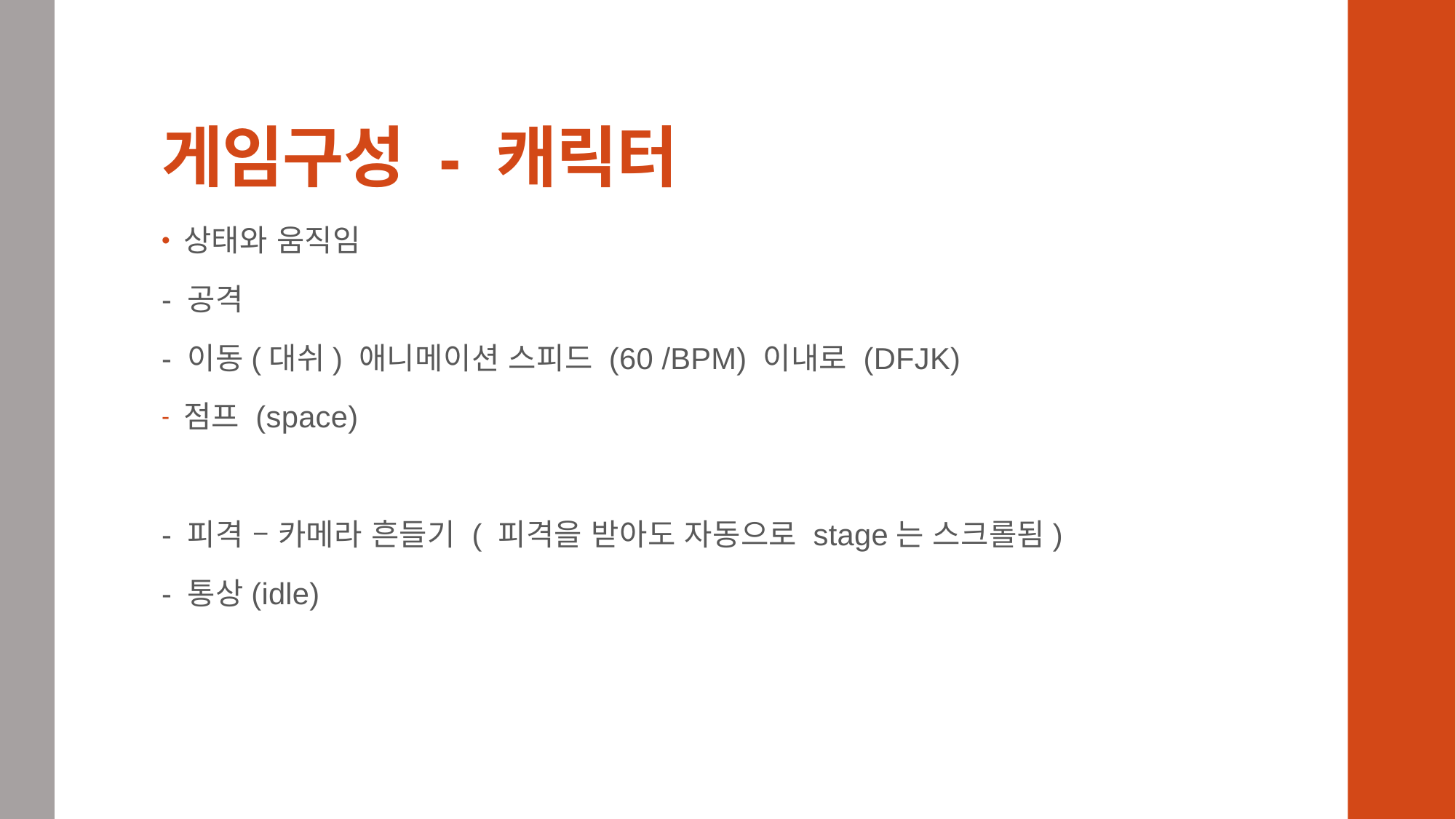

# 게임구성 - 캐릭터
상태와 움직임
- 공격
- 이동(대쉬) 애니메이션 스피드 (60 /BPM) 이내로 (DFJK)
점프 (space)

- 피격 – 카메라 흔들기 ( 피격을 받아도 자동으로 stage는 스크롤됨)
- 통상(idle)